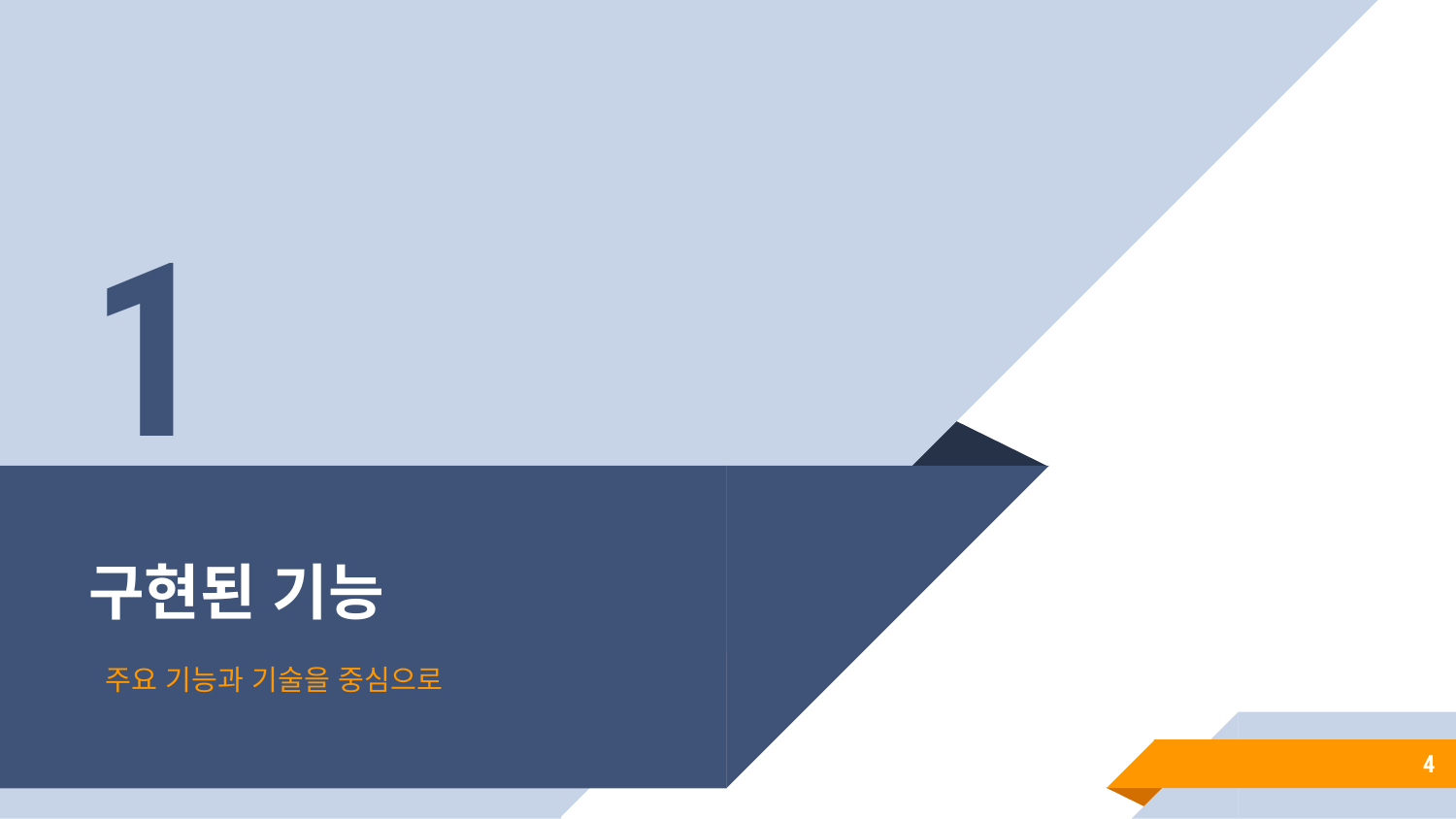

1
# 구현된 기능
주요 기능과 기술을 중심으로
4